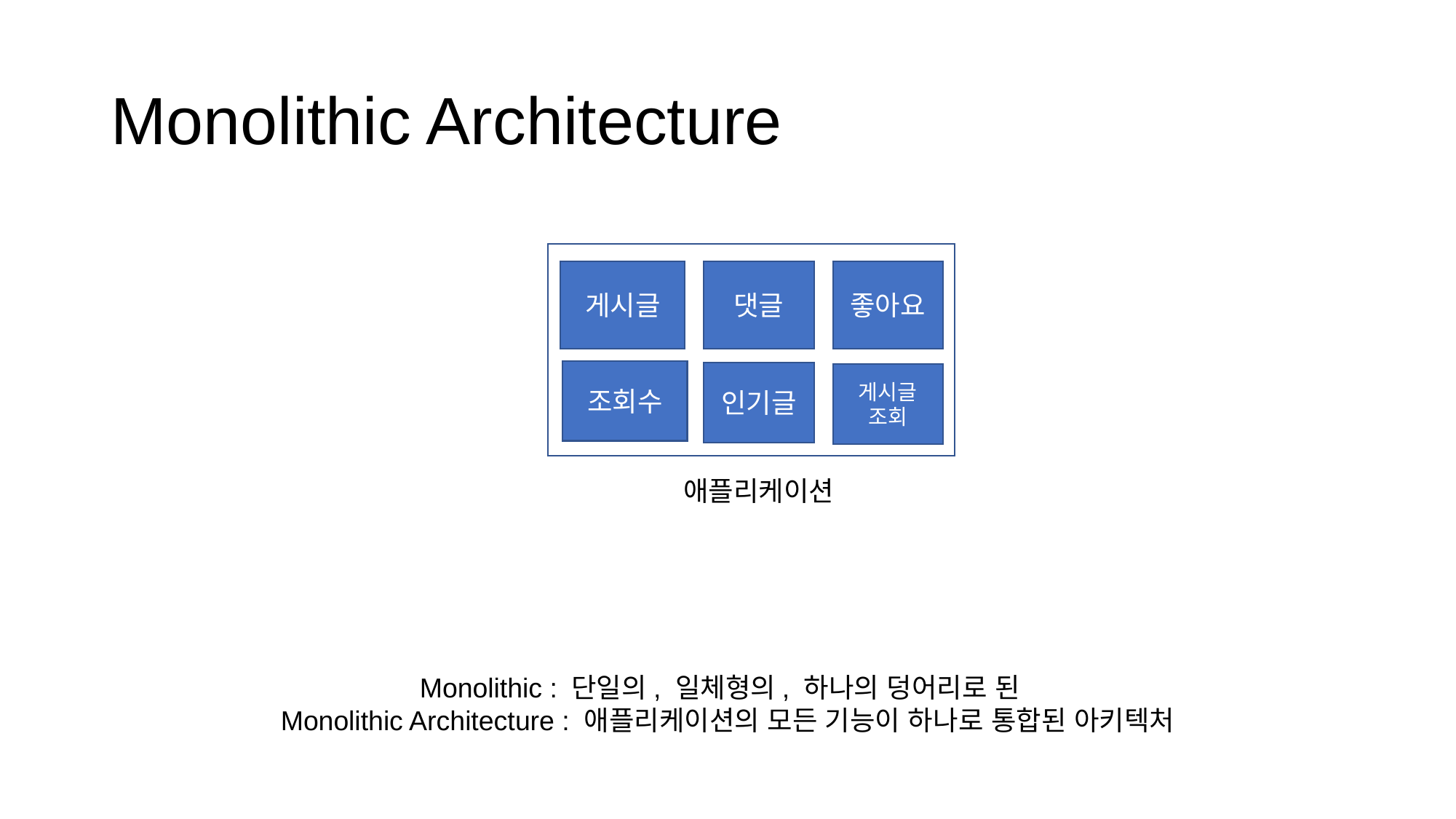

# Monolithic Architecture

게시글
댓글
좋아요
조회수
인기글
게시글
조회
애플리케이션
Monolithic : 단일의, 일체형의, 하나의 덩어리로 된
Monolithic Architecture : 애플리케이션의 모든 기능이 하나로 통합된 아키텍처